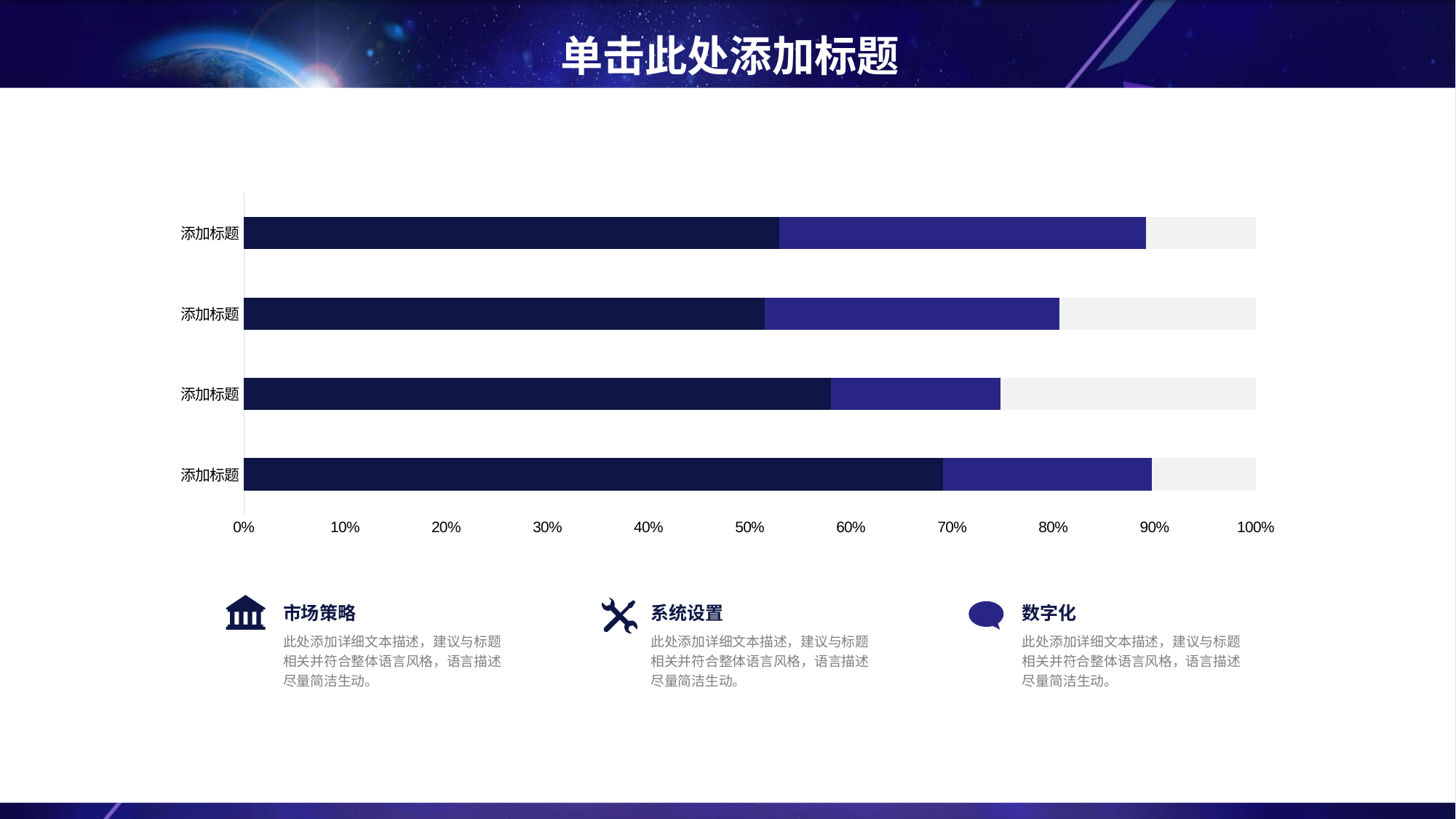

# 单击此处添加标题

### Chart

| Category | 列1 | 列2 | 列3 | 列4 |
|---|---|---|---|---|
| 添加标题 | 4.3 | 2.4 | 2.0 | 1.0 |
| 添加标题 | 2.5 | 4.4 | 2.0 | 3.0 |
| 添加标题 | 3.5 | 1.8 | 3.0 | 2.0 |
| 添加标题 | 4.5 | 2.8 | 5.0 | 1.5 |

市场策略
系统设置
数字化
此处添加详细文本描述，建议与标题相关并符合整体语言风格，语言描述尽量简洁生动。
此处添加详细文本描述，建议与标题相关并符合整体语言风格，语言描述尽量简洁生动。
此处添加详细文本描述，建议与标题相关并符合整体语言风格，语言描述尽量简洁生动。